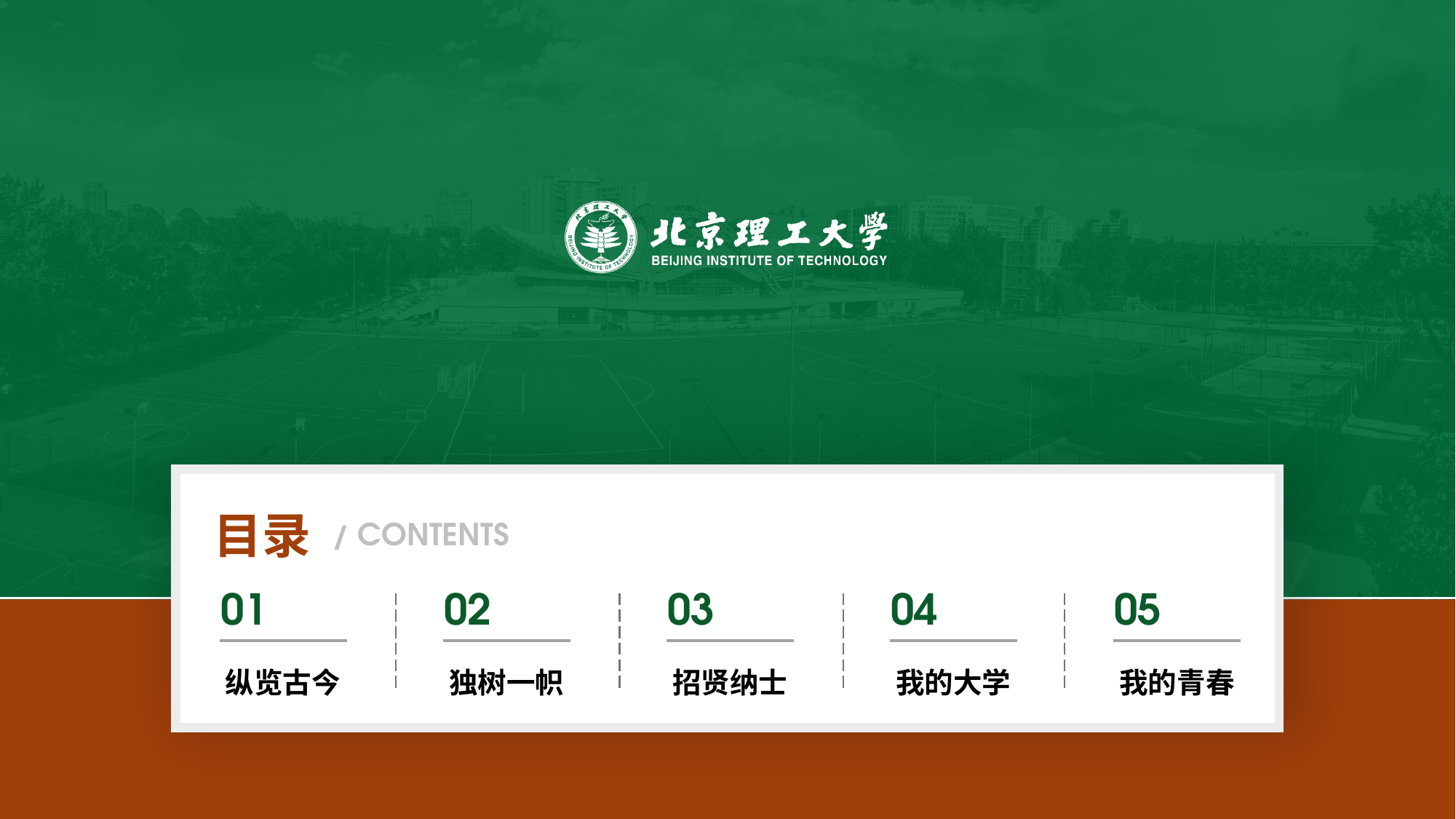

/ CONTENTS
目录
01
纵览古今
02
独树一帜
03
招贤纳士
04
我的大学
05
我的青春